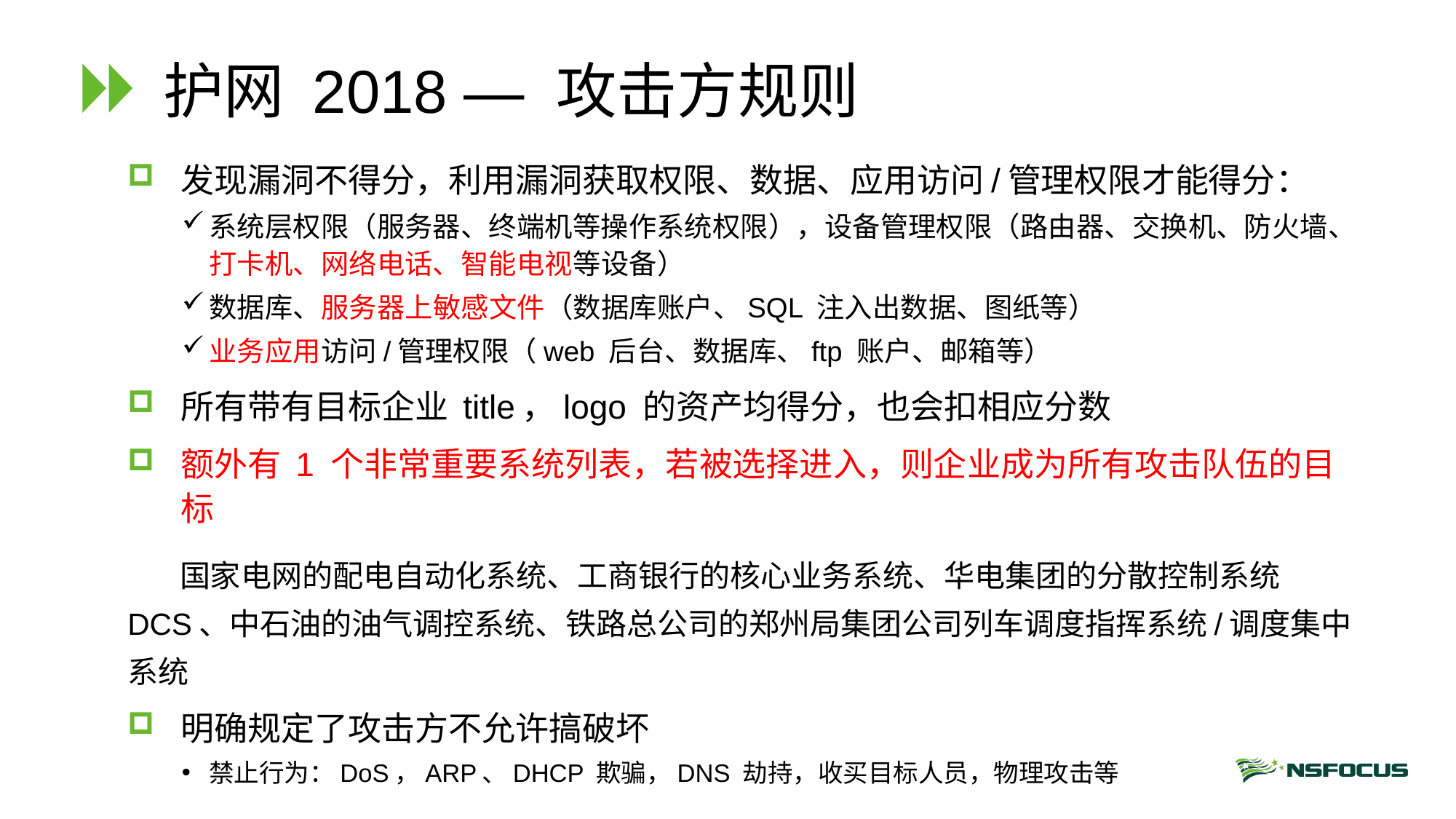

护网 2018 — 攻击方规则
发现漏洞不得分，利用漏洞获取权限、数据、应用访问/管理权限才能得分：
系统层权限（服务器、终端机等操作系统权限），设备管理权限（路由器、交换机、防火墙、打卡机、网络电话、智能电视等设备）
数据库、服务器上敏感文件（数据库账户、SQL 注入出数据、图纸等）
业务应用访问/管理权限（web 后台、数据库、ftp 账户、邮箱等）
所有带有目标企业 title，logo 的资产均得分，也会扣相应分数
额外有 1 个非常重要系统列表，若被选择进入，则企业成为所有攻击队伍的目标
      国家电网的配电自动化系统、工商银行的核心业务系统、华电集团的分散控制系统 DCS、中石油的油气调控系统、铁路总公司的郑州局集团公司列车调度指挥系统/调度集中系统
明确规定了攻击方不允许搞破坏
禁止行为：DoS，ARP、DHCP 欺骗，DNS 劫持，收买目标人员，物理攻击等